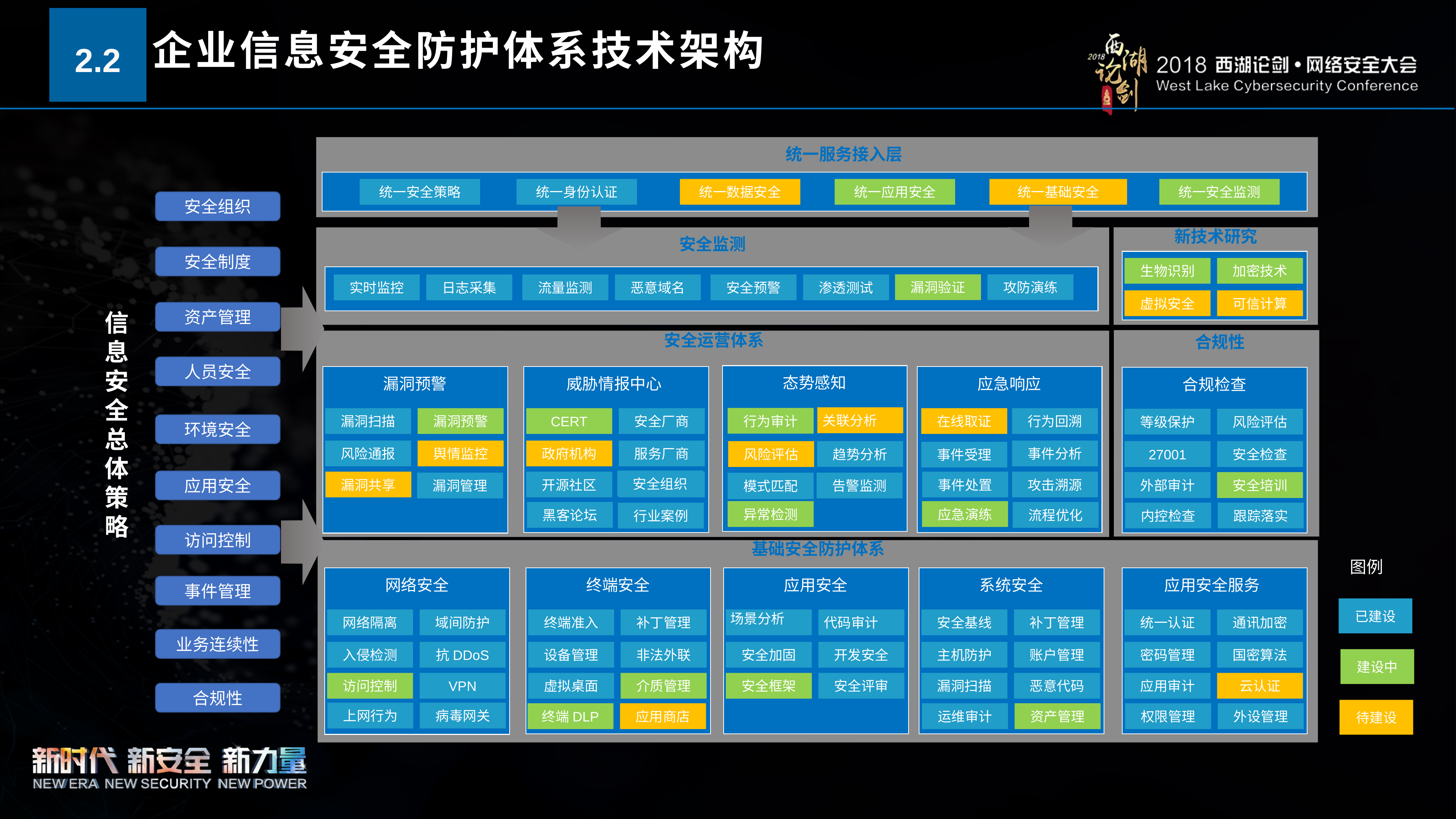

2.2
企业信息安全防护体系技术架构

统一服务接入层

统一安全策略
统一身份认证
统一数据安全
统一应用安全
统一基础安全
统一安全监测
安全组织

新技术研究

安全监测
安全制度

生物识别
加密技术
虚拟安全
可信计算

漏洞验证
攻防演练
实时监控
日志采集
流量监测
恶意域名
安全预警
渗透测试
资产管理
信息安全总体策略

安全运营体系
合规性

人员安全

态势感知
关联分析
趋势分析
风险评估

漏洞预警
漏洞扫描
漏洞预警
风险通报
舆情监控

威胁情报中心
CERT
安全厂商
政府机构
服务厂商
开源社区

黑客论坛
行业案例

应急响应
在线取证
行为回溯
事件分析
事件受理
事件处置
攻击溯源
应急演练
流程优化

合规检查
等级保护
风险评估
27001
安全检查
外部审计
安全培训
内控检查
跟踪落实
行为审计
环境安全
安全组织
应用安全
漏洞共享
漏洞管理
告警监测
模式匹配
异常检测

访问控制
基础安全防护体系

图例

终端安全
终端准入
补丁管理
设备管理
非法外联
虚拟桌面
介质管理
终端DLP
应用商店

应用安全
场景分析

代码审计
安全加固
开发安全
安全框架
安全评审

系统安全
安全基线
补丁管理
主机防护
账户管理
漏洞扫描
恶意代码
运维审计
资产管理

应用安全服务
统一认证
通讯加密
密码管理
国密算法
应用审计
云认证
权限管理
外设管理

网络安全
网络隔离
域间防护
入侵检测
抗DDoS
访问控制
VPN
上网行为
病毒网关
事件管理
已建设
业务连续性
建设中
合规性
待建设